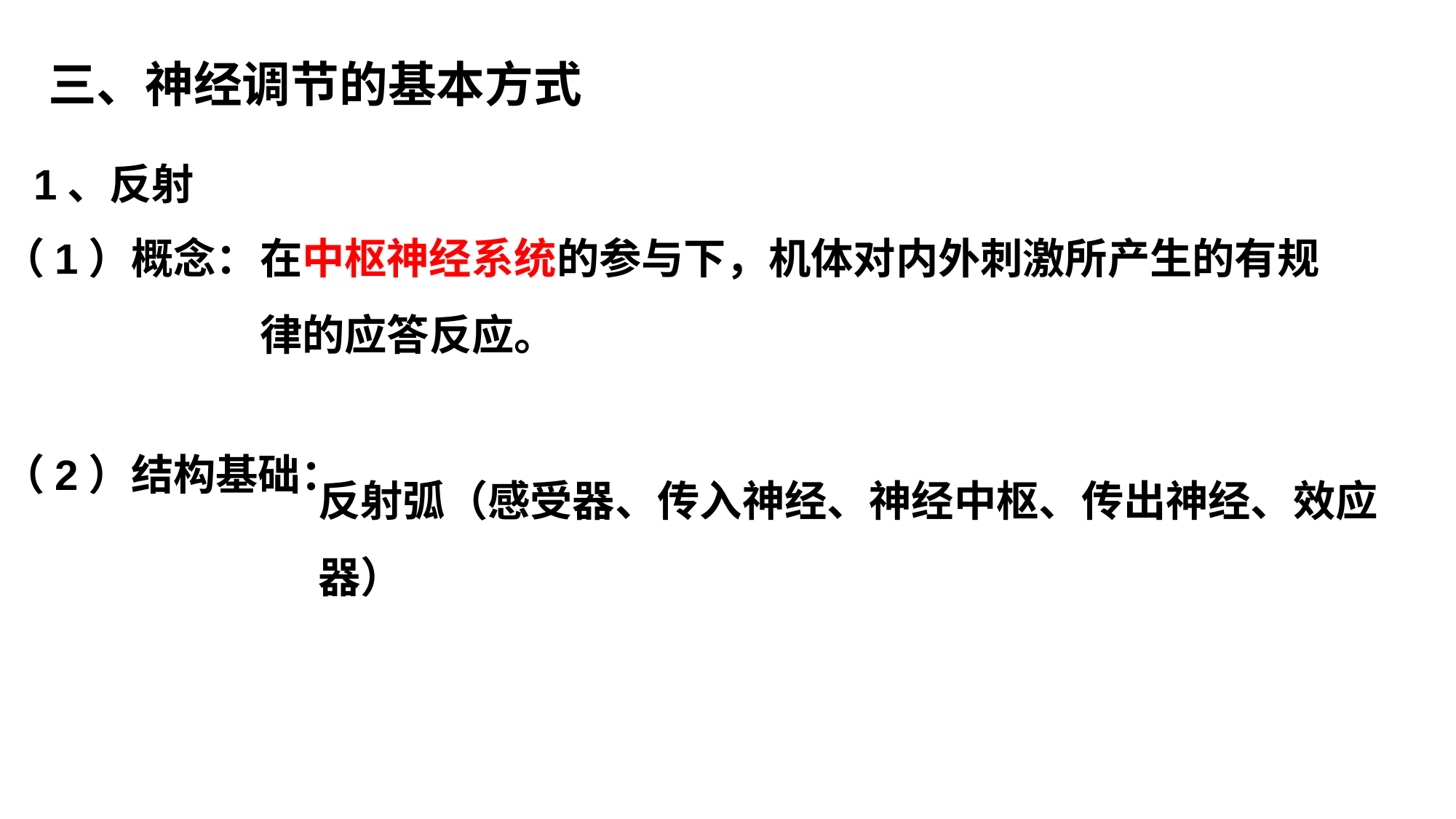

三、神经调节的基本方式
1、反射

（1）概念：
在中枢神经系统的参与下，机体对内外刺激所产生的有规律的应答反应。

（2）结构基础：
反射弧（感受器、传入神经、神经中枢、传出神经、效应器）